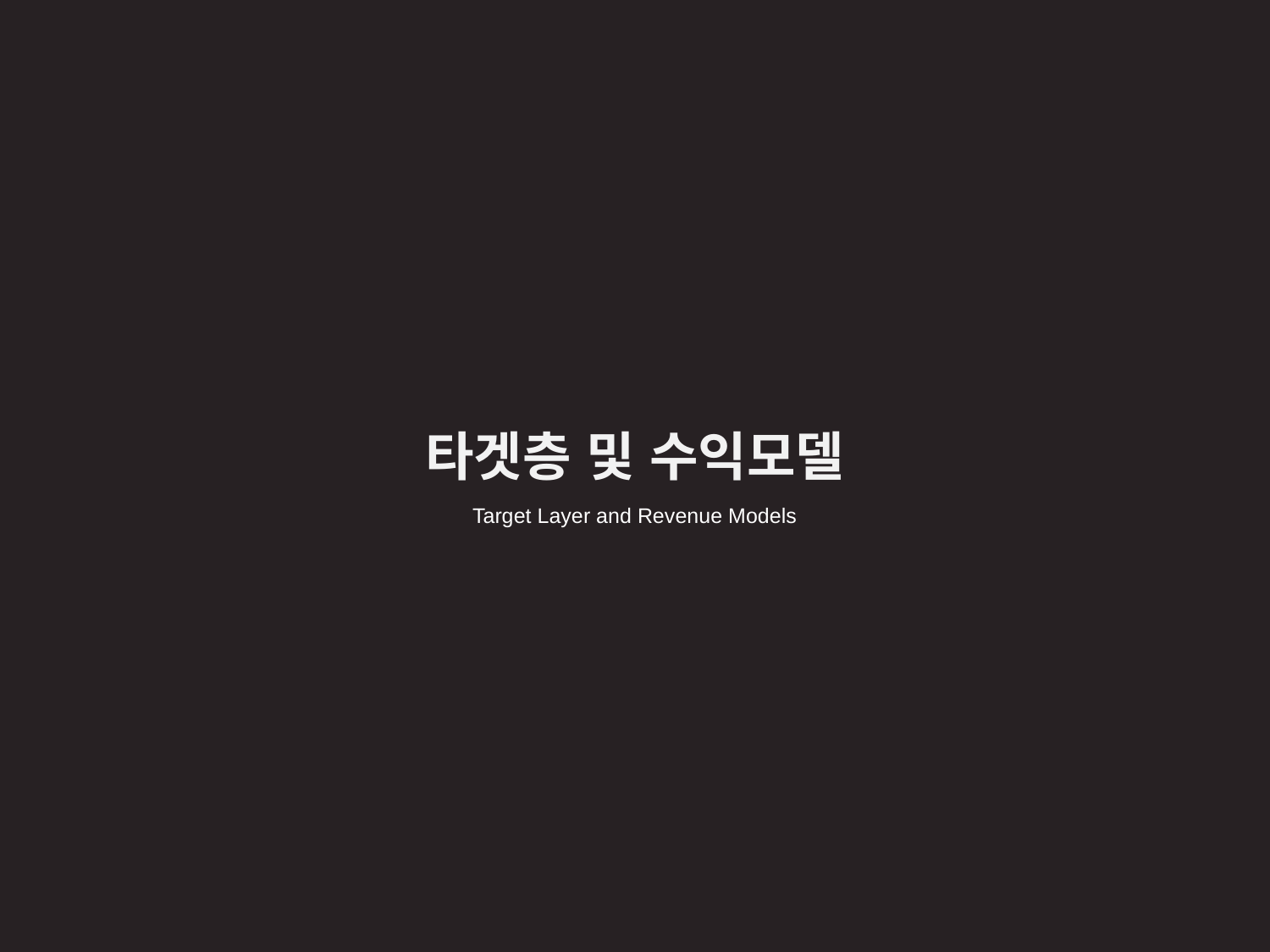

타겟층 및 수익모델
Target Layer and Revenue Models